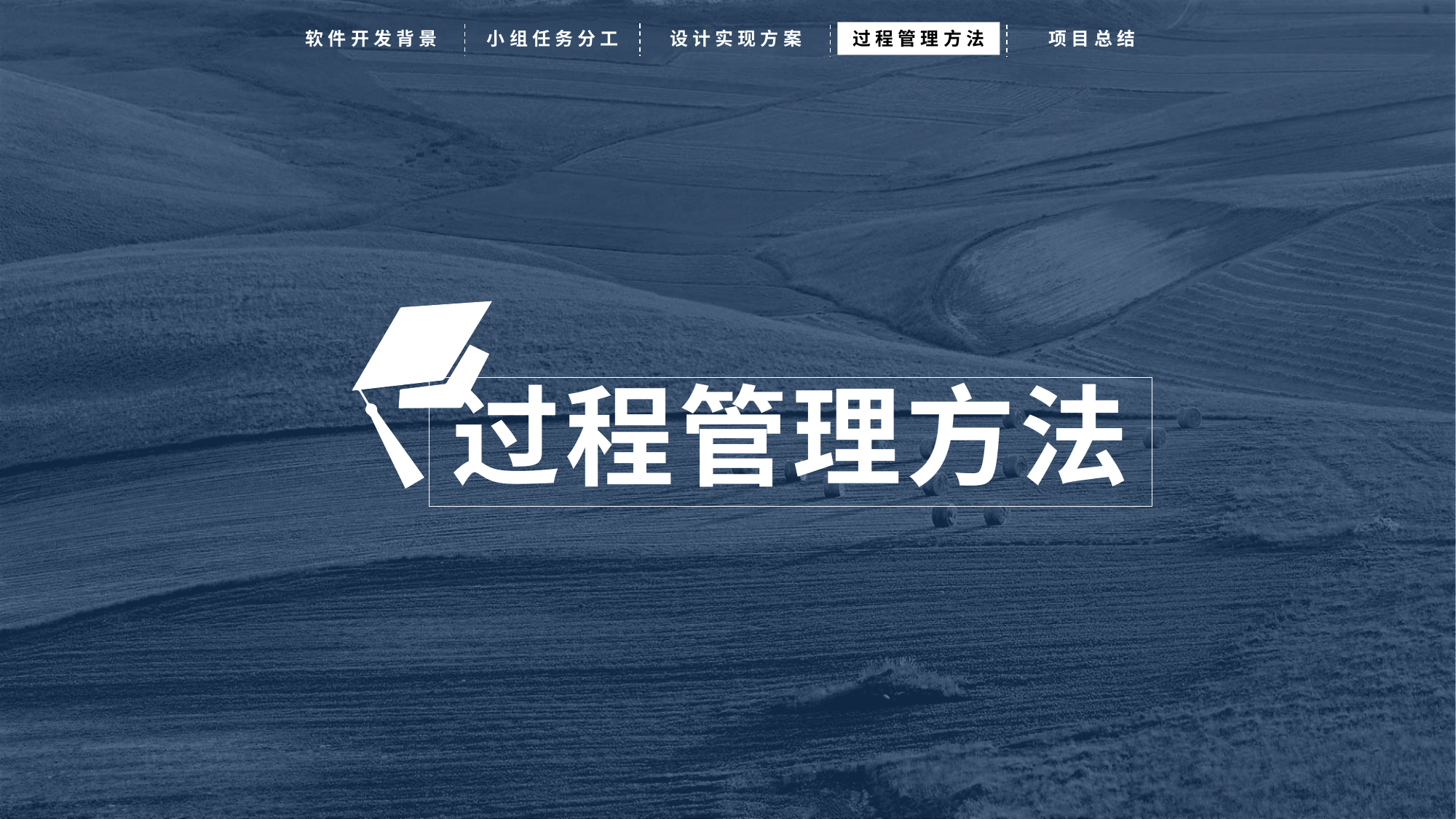

软件开发背景
小组任务分工
设计实现方案
过程管理方法
项目总结

过程管理方法